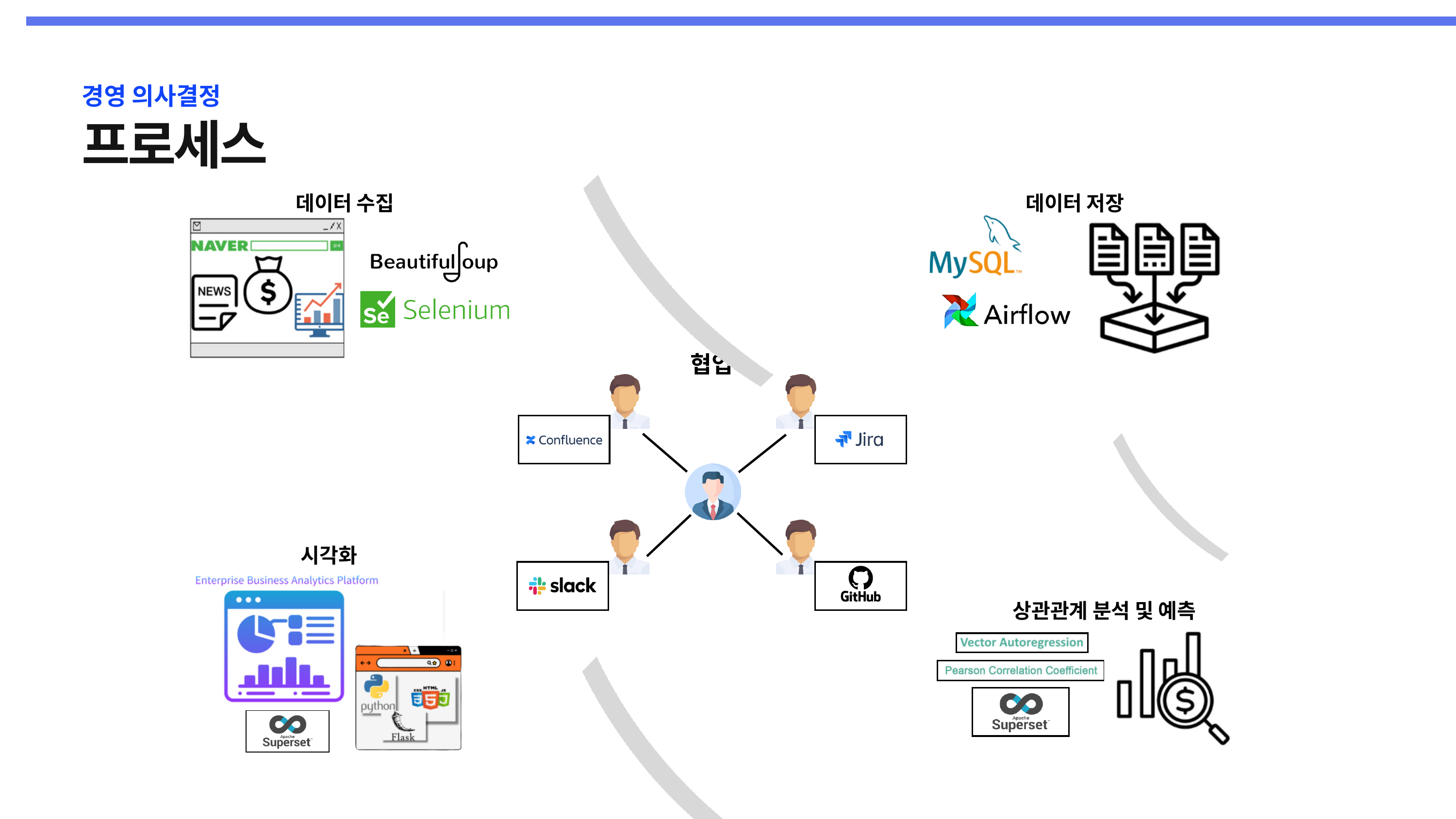

경영 의사결정

프로세스

데이터 수집
데이터 저장

협업

시각화

상관관계 분석 및 예측